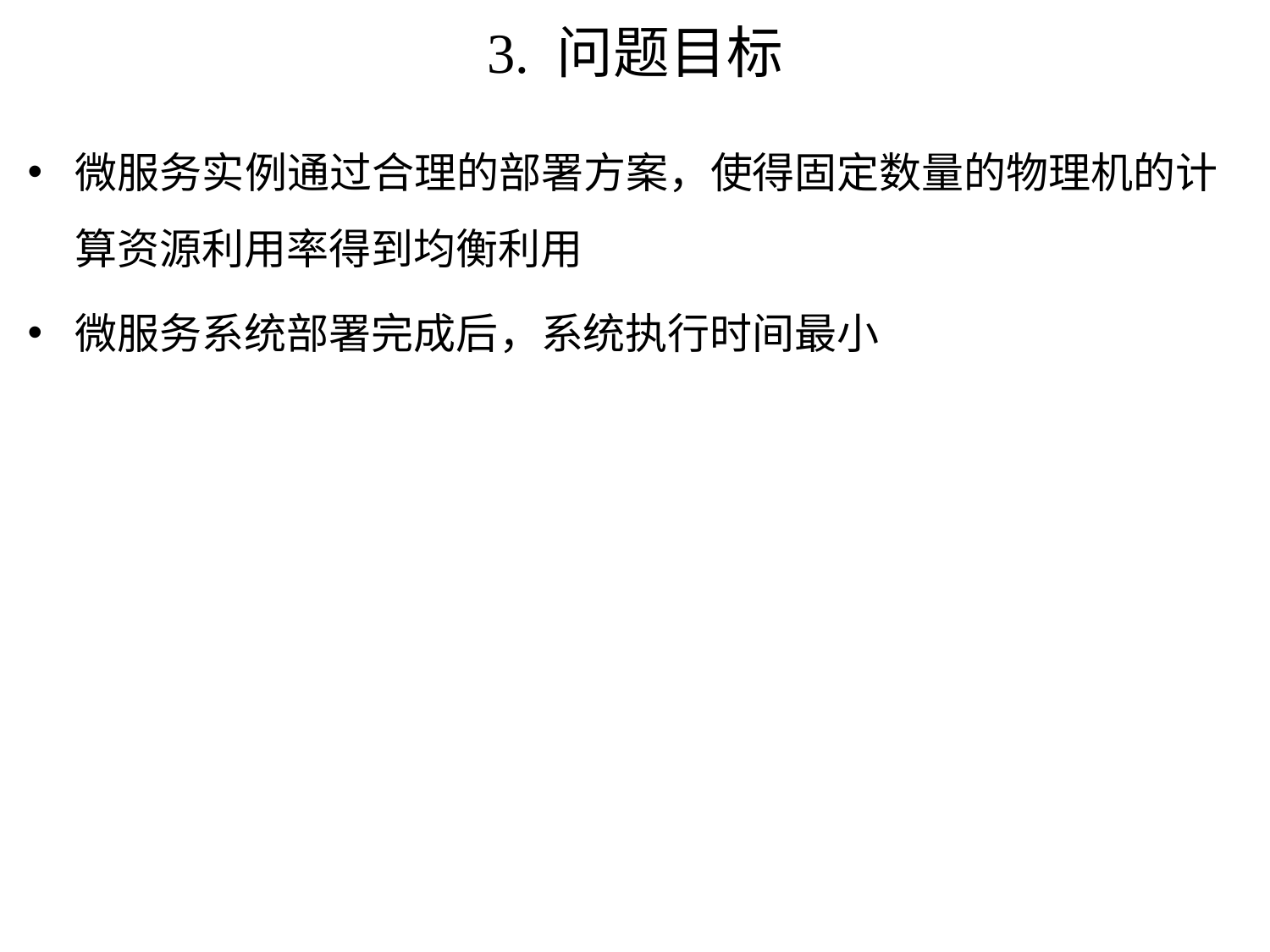

# 3. 问题目标
微服务实例通过合理的部署方案，使得固定数量的物理机的计算资源利用率得到均衡利用
微服务系统部署完成后，系统执行时间最小